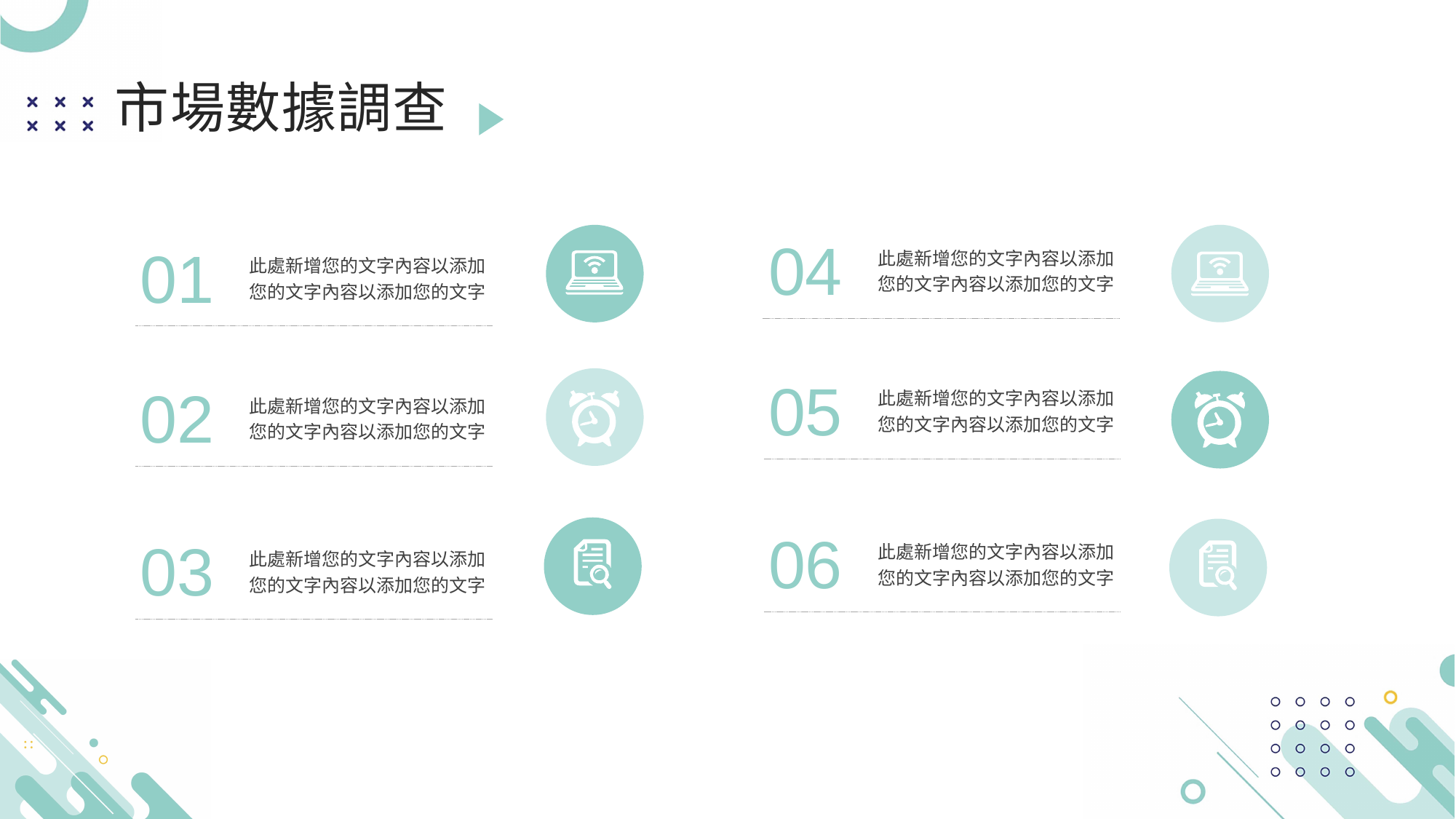

04
01
此處新增您的文字內容以添加您的文字內容以添加您的文字

此處新增您的文字內容以添加您的文字內容以添加您的文字
05
此處新增您的文字內容以添加您的文字內容以添加您的文字
02
此處新增您的文字內容以添加您的文字內容以添加您的文字
06
此處新增您的文字內容以添加您的文字內容以添加您的文字
03
此處新增您的文字內容以添加您的文字內容以添加您的文字